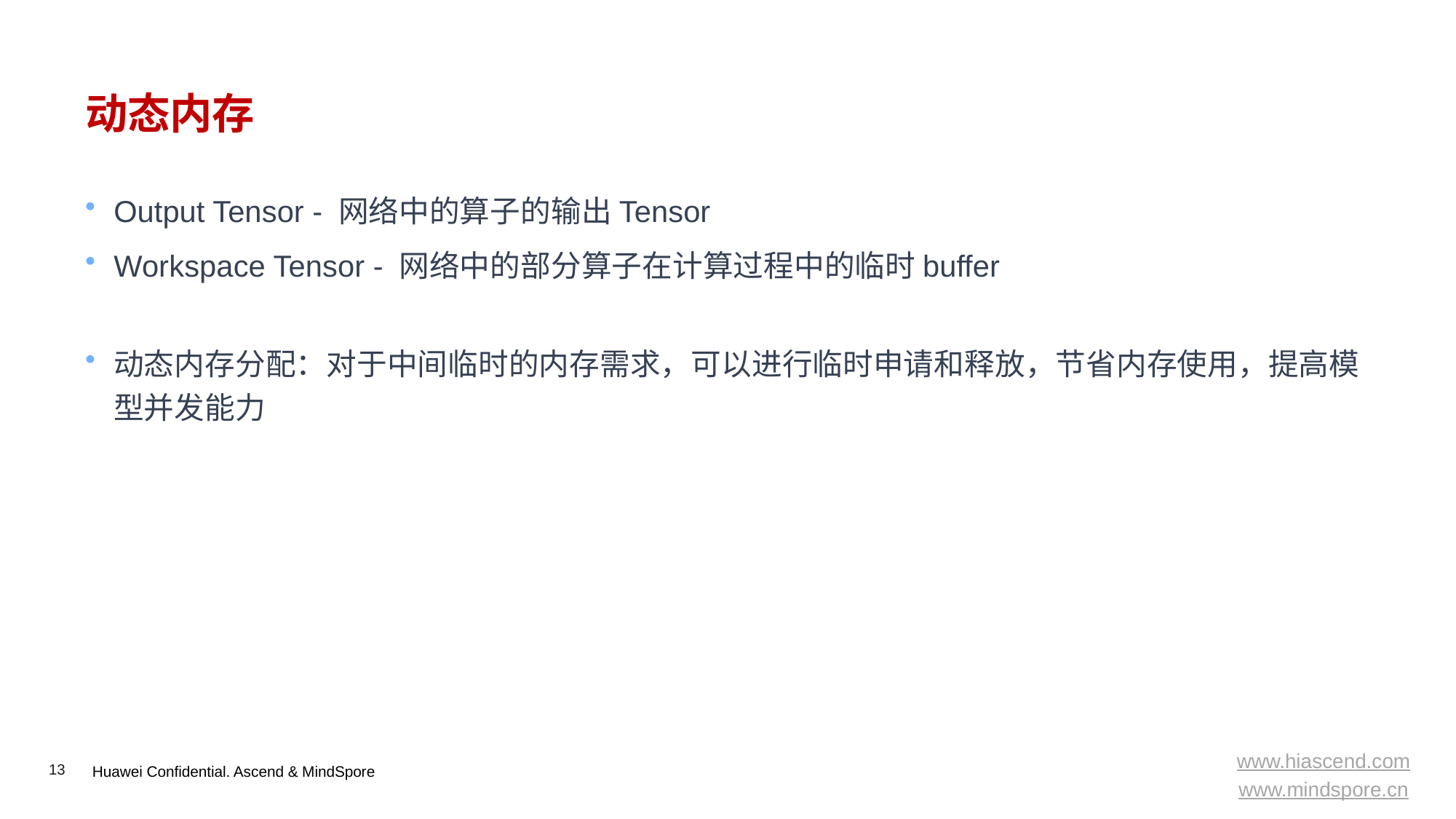

# 动态内存
Output Tensor - 网络中的算子的输出Tensor
Workspace Tensor - 网络中的部分算子在计算过程中的临时buffer

动态内存分配：对于中间临时的内存需求，可以进行临时申请和释放，节省内存使用，提高模型并发能力